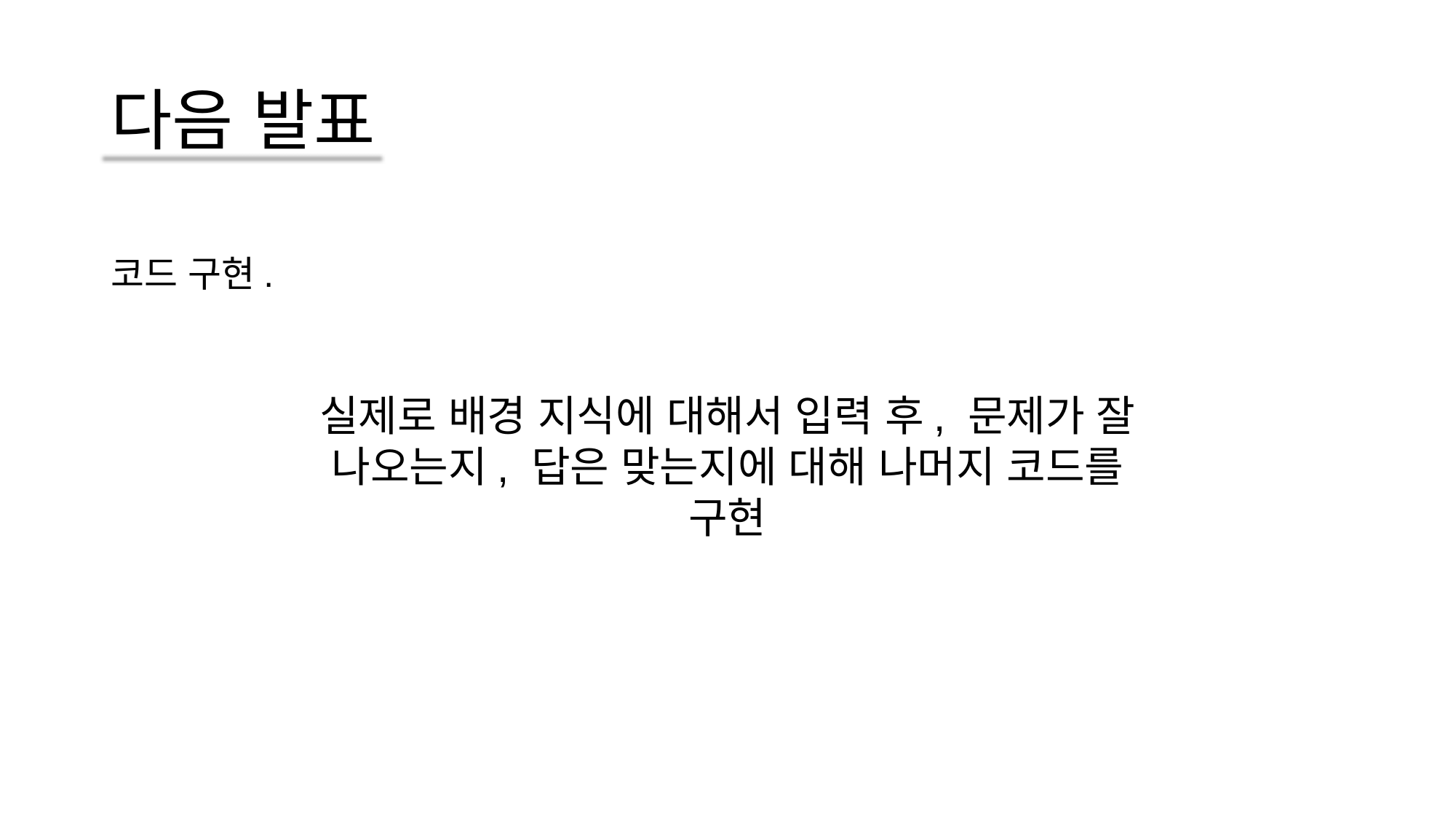

# 다음 발표

코드 구현.

실제로 배경 지식에 대해서 입력 후, 문제가 잘 나오는지, 답은 맞는지에 대해 나머지 코드를 구현